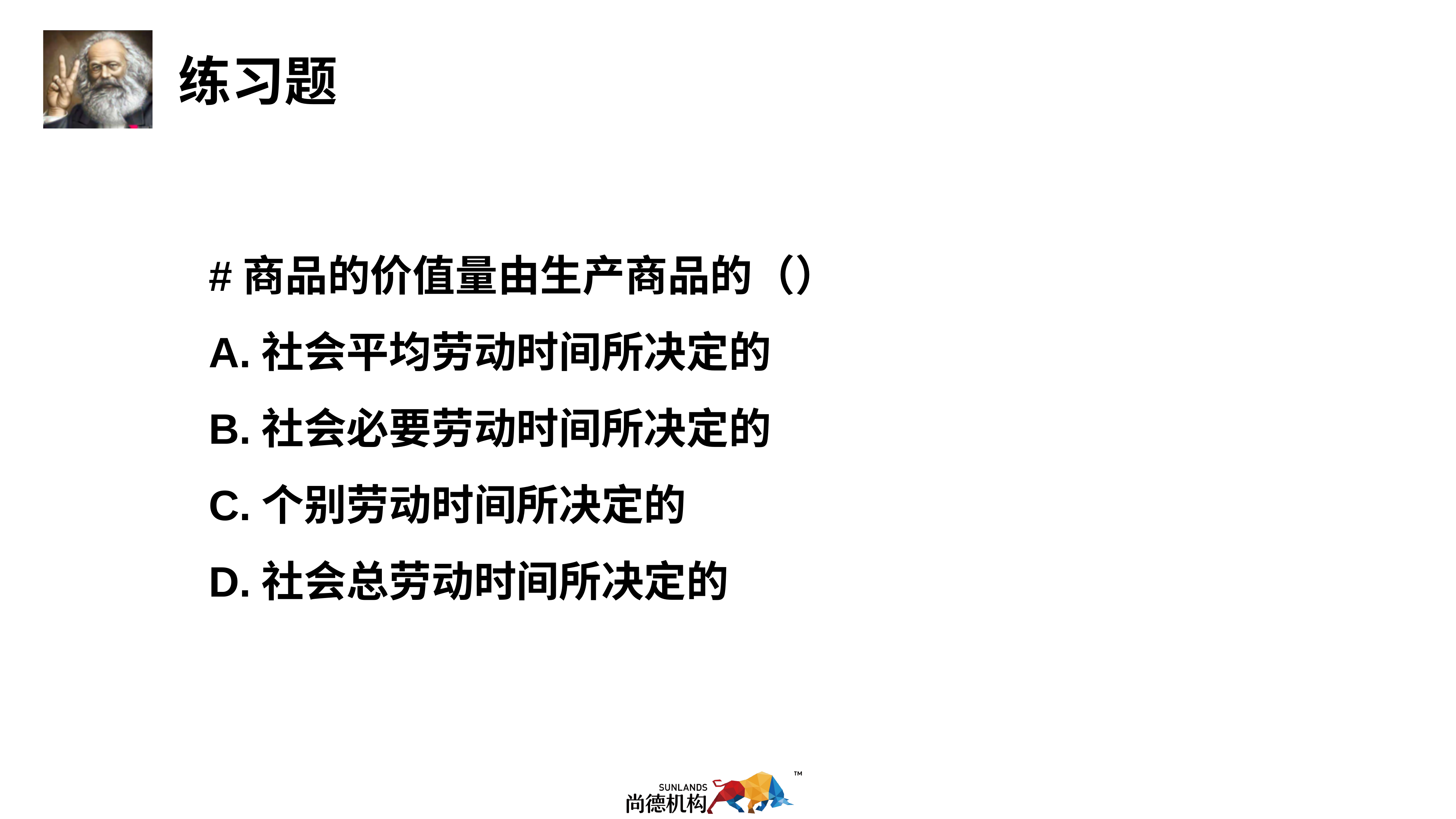

#商品的价值量由生产商品的（）
A.社会平均劳动时间所决定的
B.社会必要劳动时间所决定的
C.个别劳动时间所决定的
D.社会总劳动时间所决定的